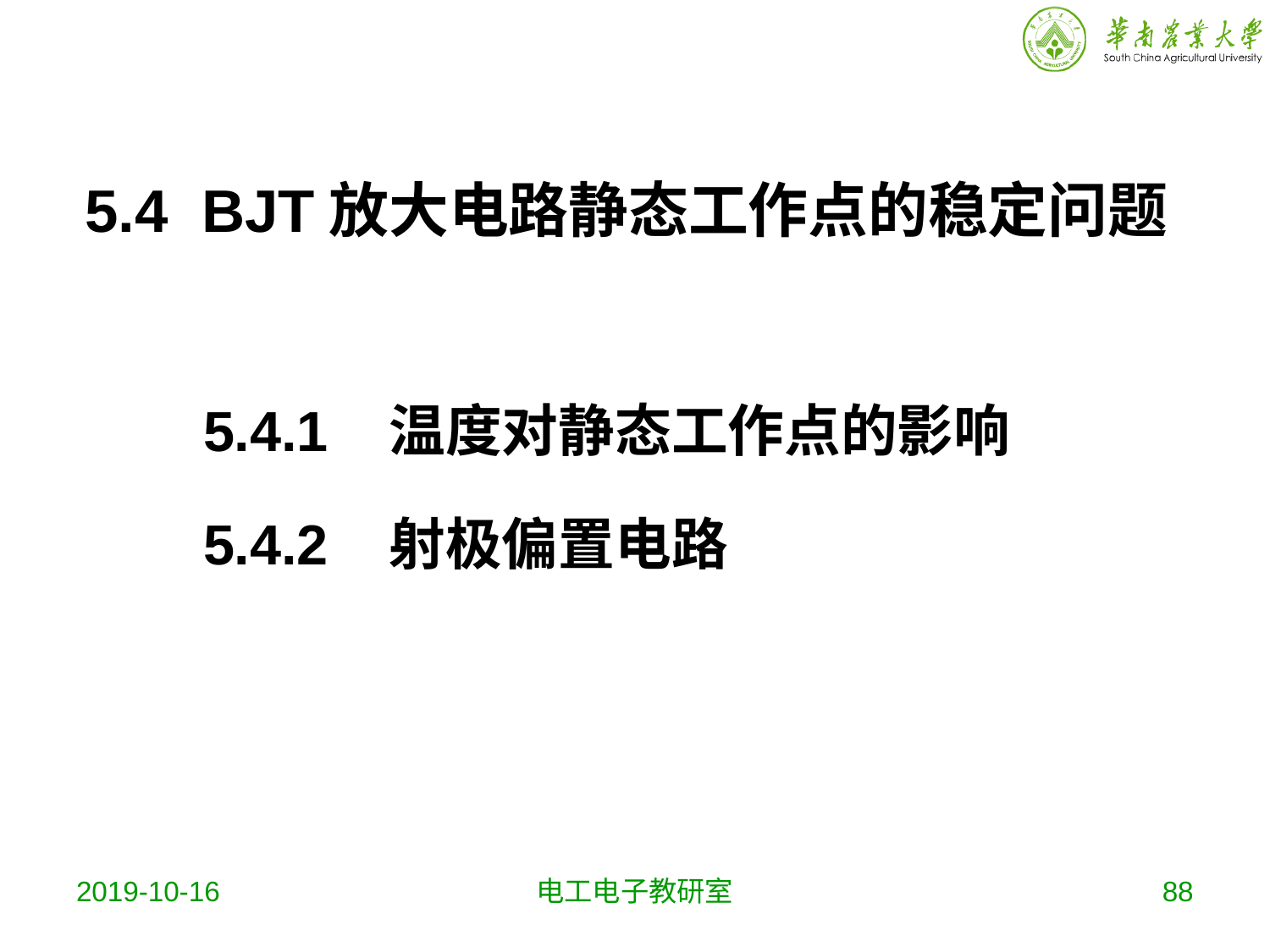

# 5.4  BJT放大电路静态工作点的稳定问题

5.4.1   温度对静态工作点的影响
5.4.2   射极偏置电路
2019-10-16
电工电子教研室
88